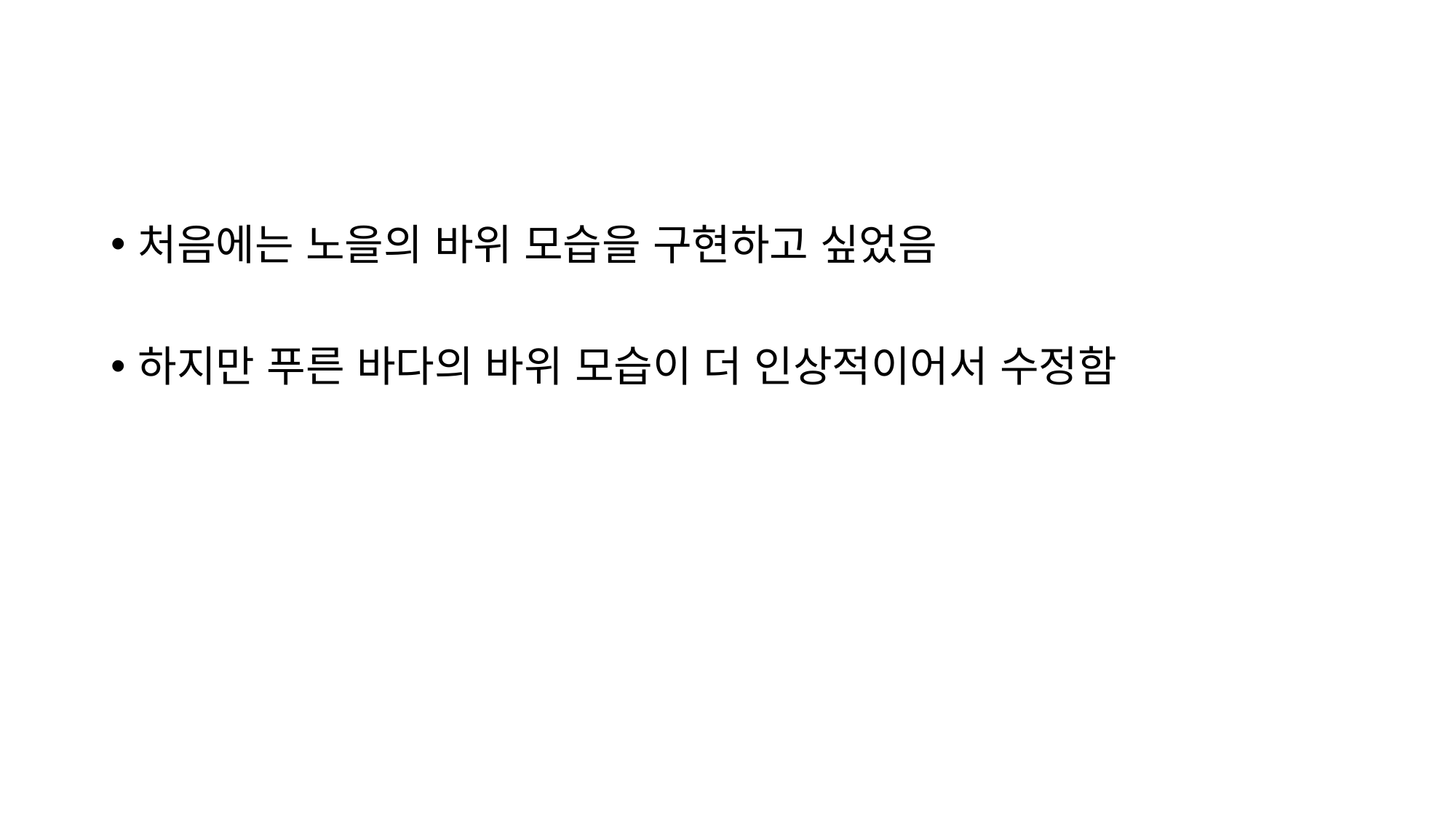

#
처음에는 노을의 바위 모습을 구현하고 싶었음

하지만 푸른 바다의 바위 모습이 더 인상적이어서 수정함